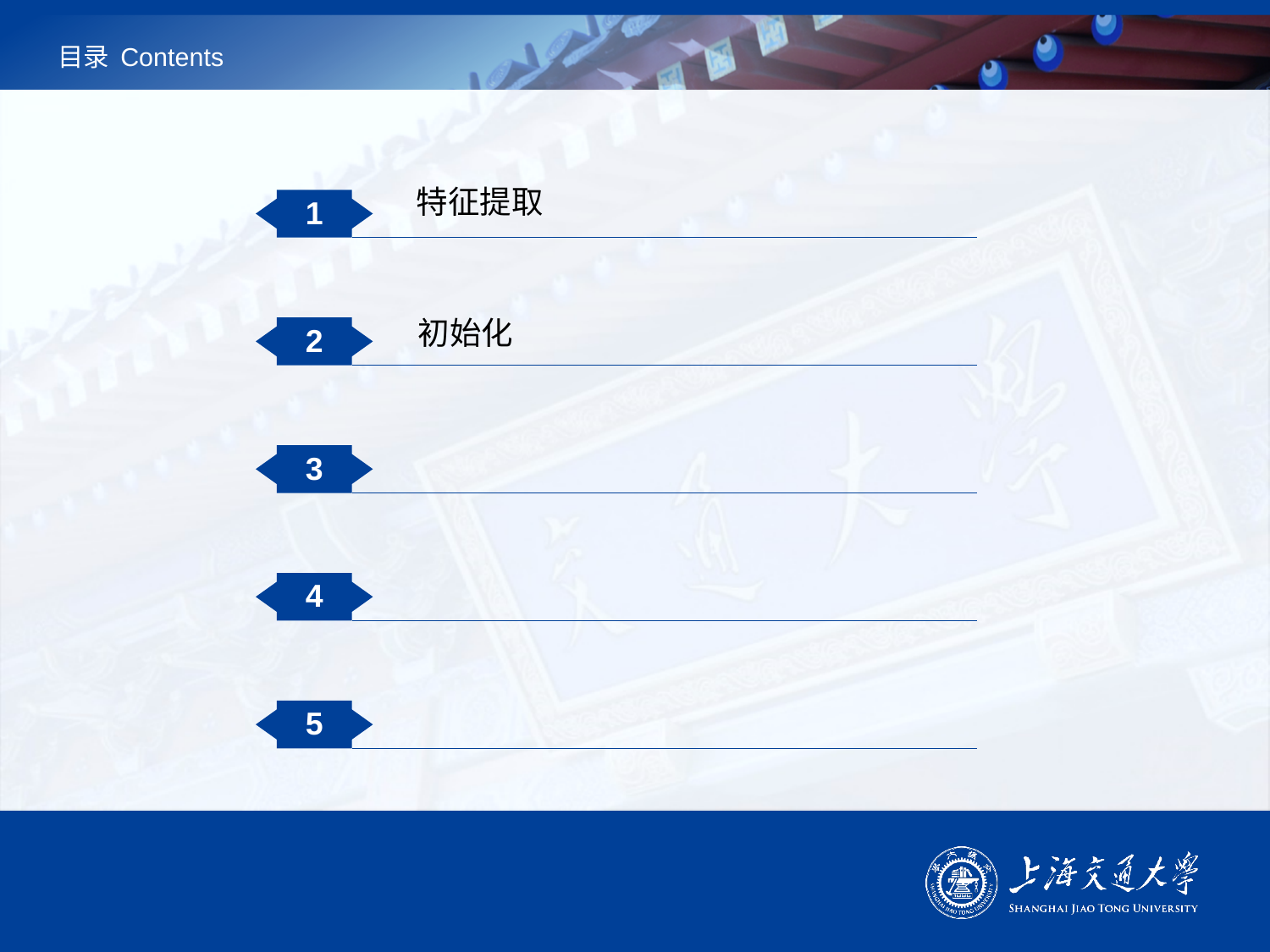

# 目录 Contents
特征提取
1

初始化
2

3

4

5